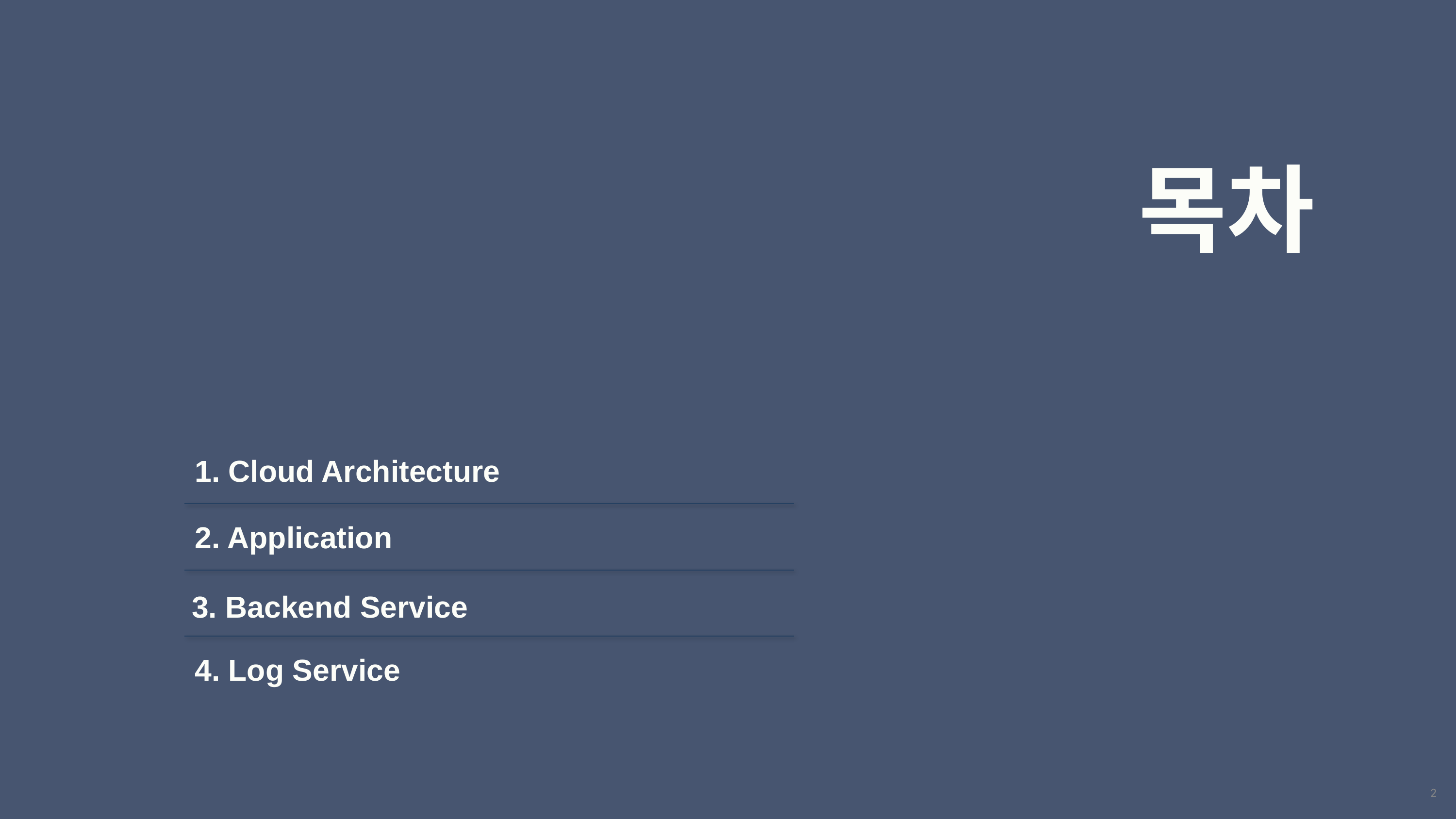

목차
| 1. Cloud Architecture |
| --- |
| 2. Application |
| 3. Backend Service |
| 4. Log Service |
2